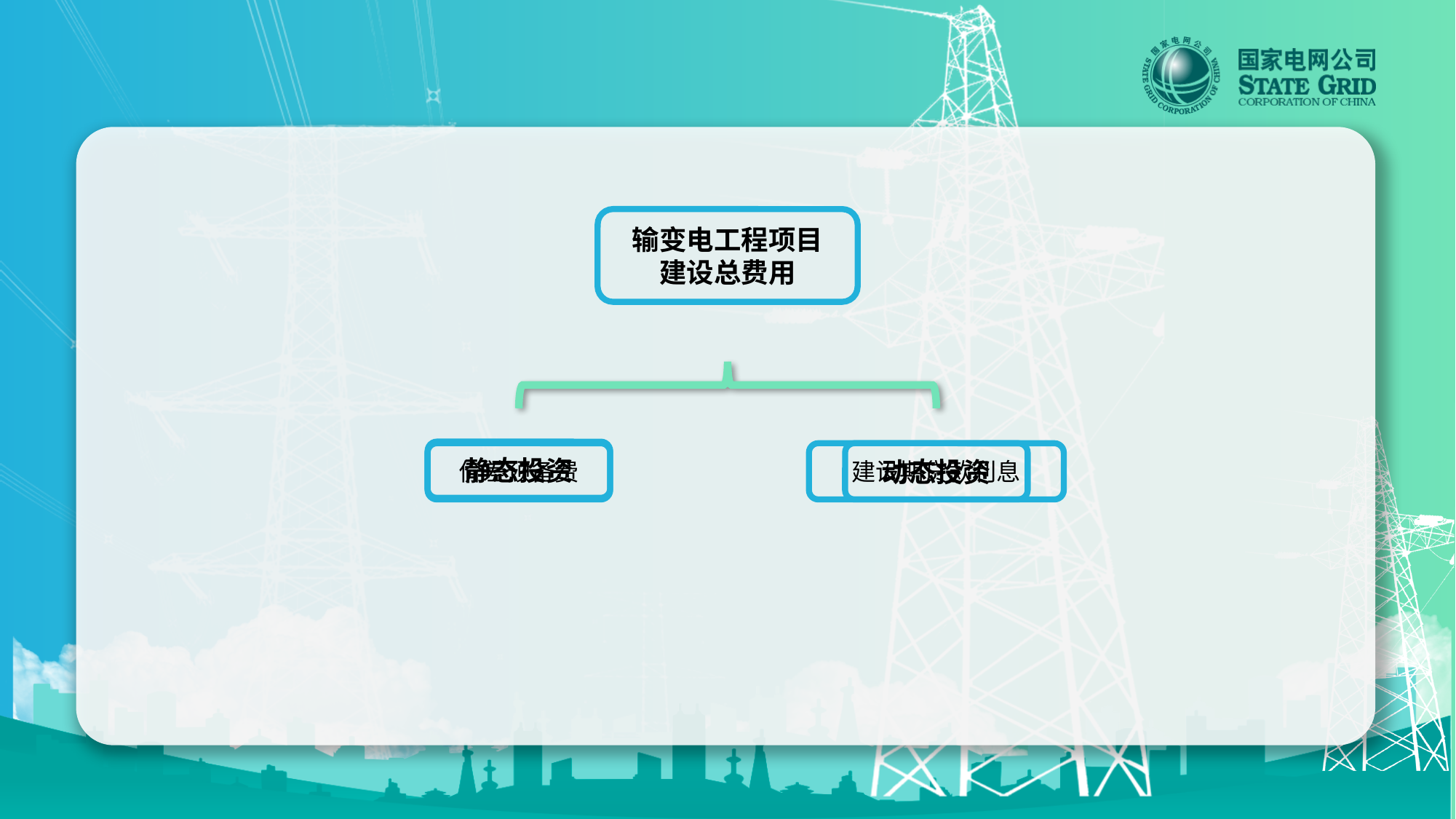

输变电工程项目
建设总费用
静态投资
价差预备费
建设期贷款利息
动态投资